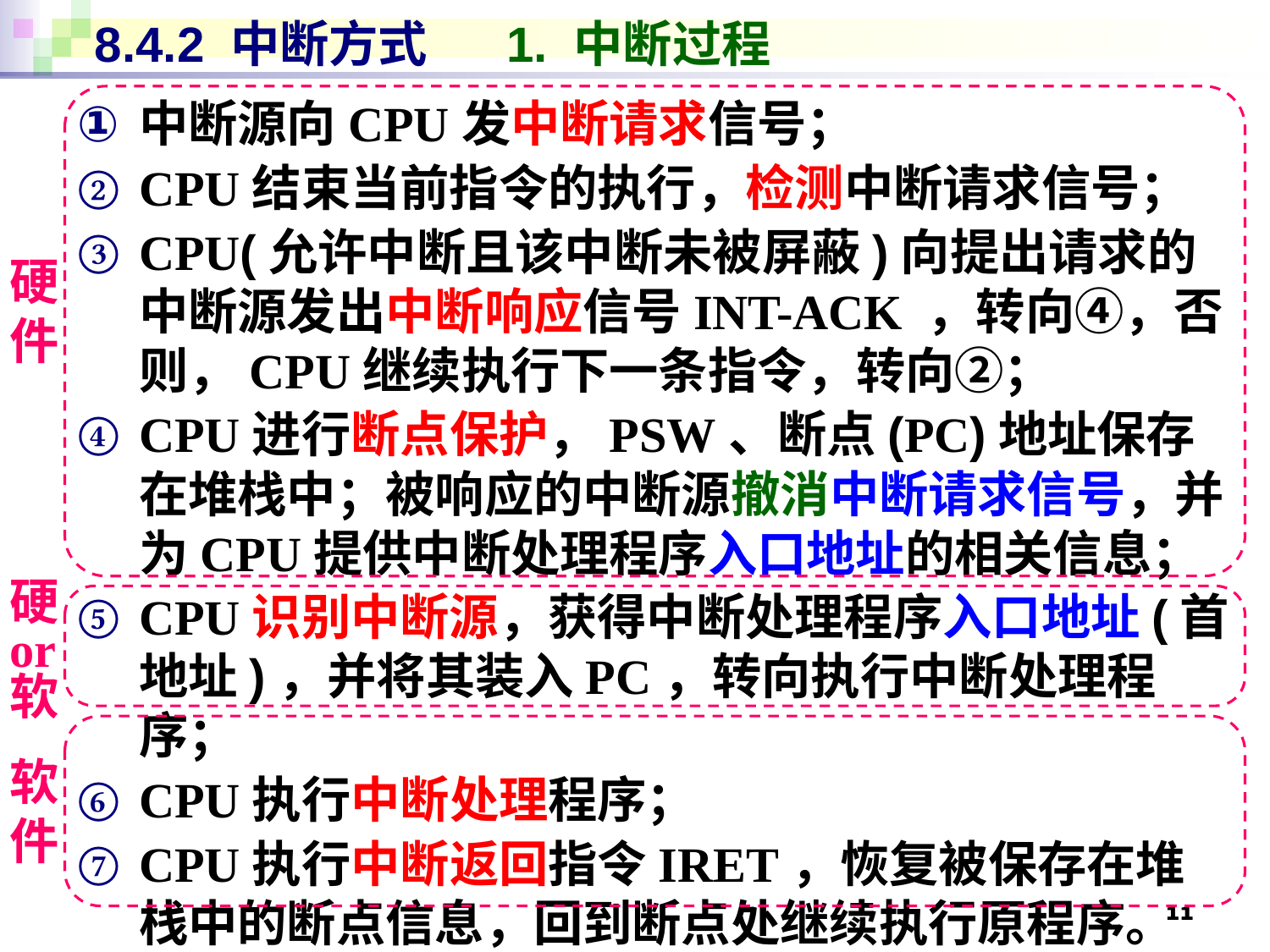

# 8.4.2 中断方式      1. 中断过程
中断源向CPU发中断请求信号；
CPU结束当前指令的执行，检测中断请求信号；
CPU(允许中断且该中断未被屏蔽)向提出请求的中断源发出中断响应信号INT-ACK ，转向④，否则，CPU继续执行下一条指令，转向②；
CPU进行断点保护，PSW、断点(PC)地址保存在堆栈中；被响应的中断源撤消中断请求信号，并为CPU提供中断处理程序入口地址的相关信息；
CPU识别中断源，获得中断处理程序入口地址(首地址)，并将其装入PC，转向执行中断处理程序；
CPU执行中断处理程序；
CPU执行中断返回指令IRET，恢复被保存在堆栈中的断点信息，回到断点处继续执行原程序。

硬件
硬
or
软

软件
11